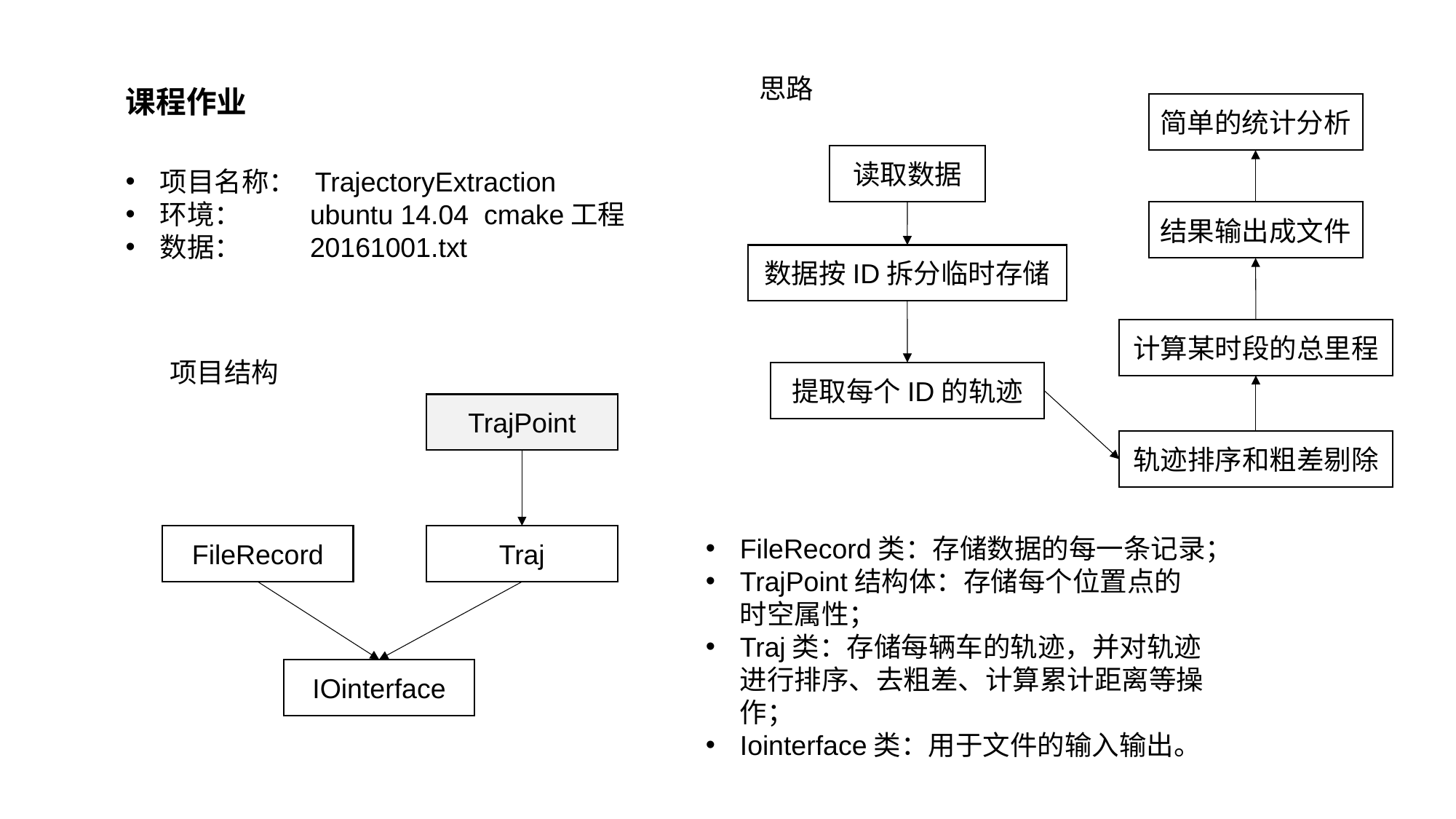

思路
课程作业
简单的统计分析
读取数据
项目名称：  TrajectoryExtraction
环境：          ubuntu 14.04  cmake工程
数据：          20161001.txt
结果输出成文件
数据按ID拆分临时存储
计算某时段的总里程
项目结构
提取每个ID的轨迹
TrajPoint
轨迹排序和粗差剔除
FileRecord
Traj
FileRecord类：存储数据的每一条记录；
TrajPoint结构体：存储每个位置点的时空属性；
Traj类：存储每辆车的轨迹，并对轨迹进行排序、去粗差、计算累计距离等操作；
Iointerface类：用于文件的输入输出。
IOinterface